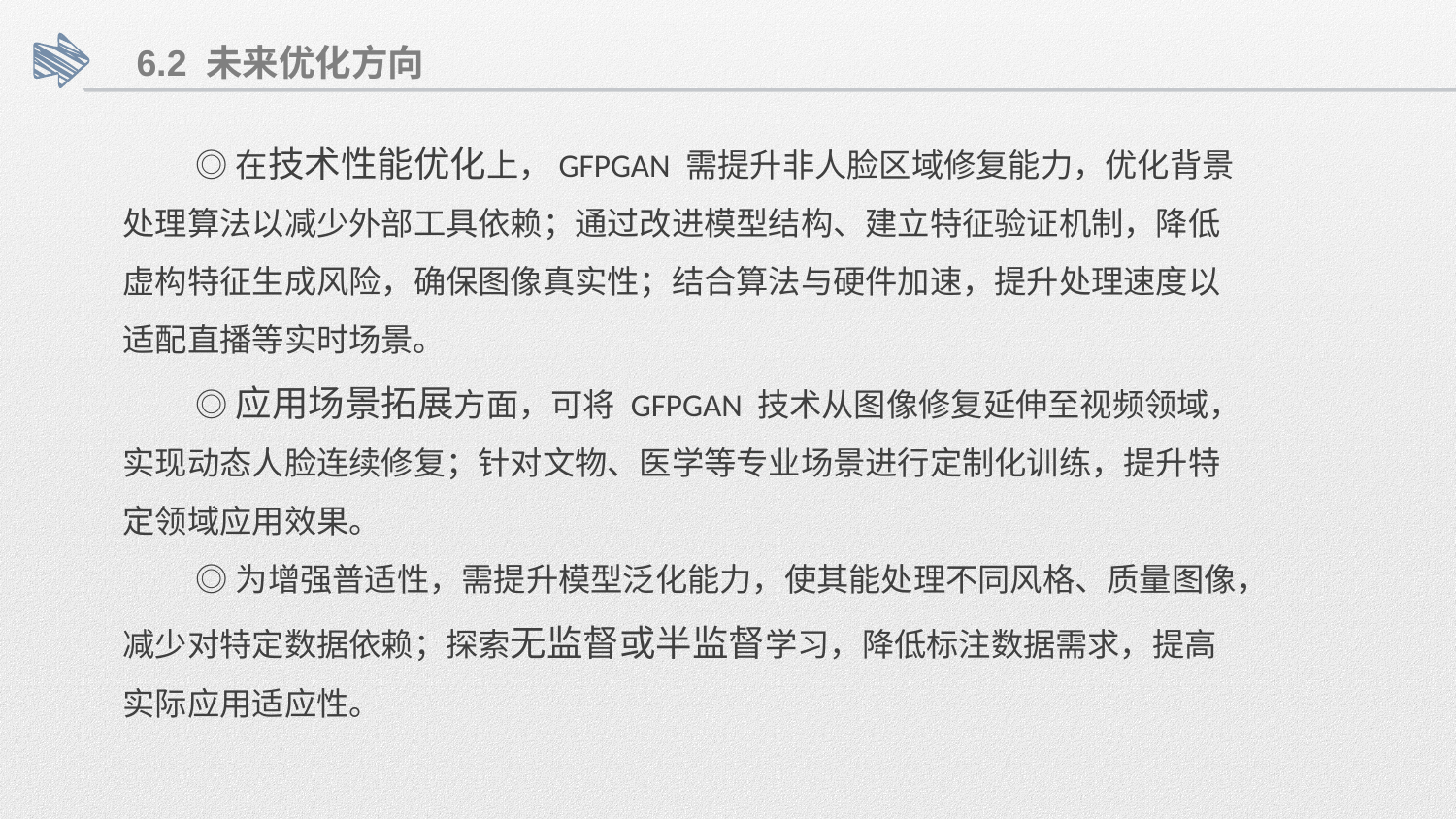

6.2 未来优化方向
◎在技术性能优化上，GFPGAN 需提升非人脸区域修复能力，优化背景处理算法以减少外部工具依赖；通过改进模型结构、建立特征验证机制，降低虚构特征生成风险，确保图像真实性；结合算法与硬件加速，提升处理速度以适配直播等实时场景。​
◎应用场景拓展方面，可将 GFPGAN 技术从图像修复延伸至视频领域，实现动态人脸连续修复；针对文物、医学等专业场景进行定制化训练，提升特定领域应用效果。​
◎为增强普适性，需提升模型泛化能力，使其能处理不同风格、质量图像，减少对特定数据依赖；探索无监督或半监督学习，降低标注数据需求，提高实际应用适应性。